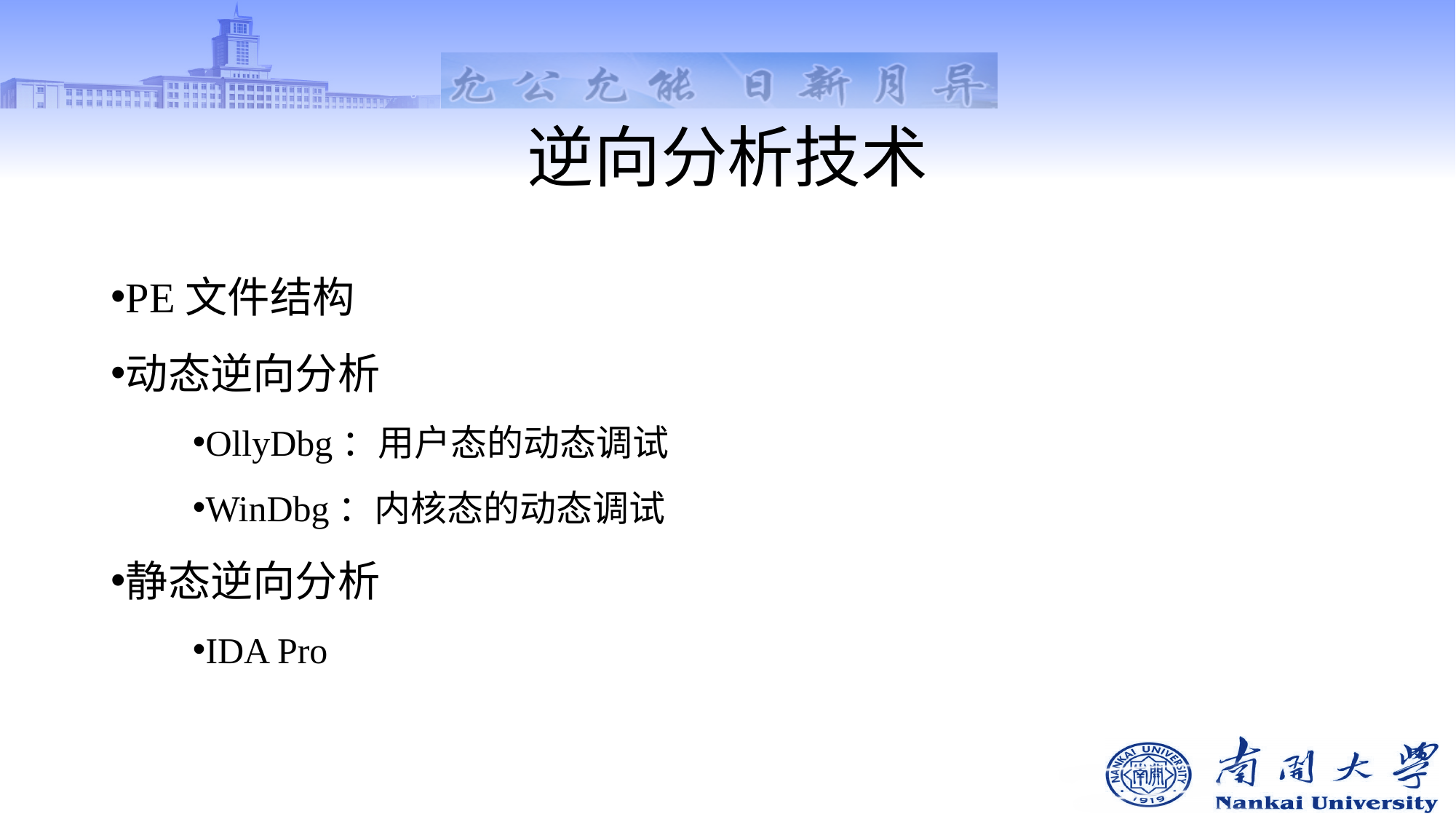

# 逆向分析技术
PE文件结构
动态逆向分析
OllyDbg：用户态的动态调试
WinDbg：内核态的动态调试
静态逆向分析
IDA Pro